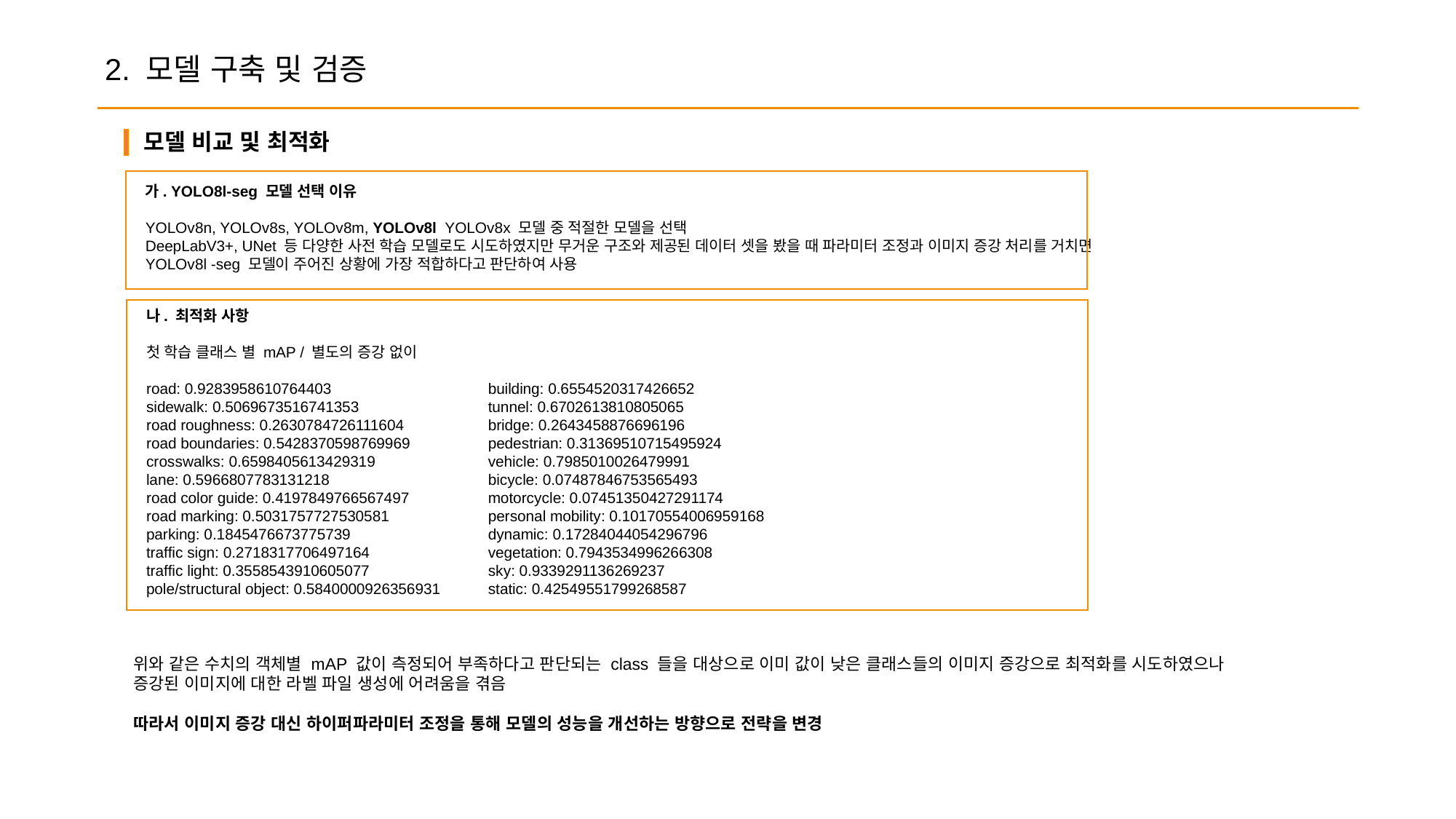

2. 모델 구축 및 검증
모델 비교 및 최적화

가. YOLO8l-seg 모델 선택 이유

YOLOv8n, YOLOv8s, YOLOv8m, YOLOv8l  YOLOv8x 모델 중 적절한 모델을 선택
DeepLabV3+, UNet 등 다양한 사전 학습 모델로도 시도하였지만 무거운 구조와 제공된 데이터 셋을 봤을 때 파라미터 조정과 이미지 증강 처리를 거치면
YOLOv8l -seg 모델이 주어진 상황에 가장 적합하다고 판단하여 사용

나. 최적화 사항

첫 학습 클래스 별 mAP / 별도의 증강 없이

road: 0.9283958610764403
sidewalk: 0.5069673516741353
road roughness: 0.2630784726111604
road boundaries: 0.5428370598769969
crosswalks: 0.6598405613429319
lane: 0.5966807783131218
road color guide: 0.4197849766567497
road marking: 0.5031757727530581
parking: 0.1845476673775739
traffic sign: 0.2718317706497164
traffic light: 0.3558543910605077
pole/structural object: 0.5840000926356931

building: 0.6554520317426652
tunnel: 0.6702613810805065
bridge: 0.2643458876696196
pedestrian: 0.31369510715495924
vehicle: 0.7985010026479991
bicycle: 0.07487846753565493
motorcycle: 0.07451350427291174
personal mobility: 0.10170554006959168
dynamic: 0.17284044054296796
vegetation: 0.7943534996266308
sky: 0.9339291136269237
static: 0.42549551799268587
위와 같은 수치의 객체별 mAP 값이 측정되어 부족하다고 판단되는 class 들을 대상으로 이미 값이 낮은 클래스들의 이미지 증강으로 최적화를 시도하였으나 증강된 이미지에 대한 라벨 파일 생성에 어려움을 겪음

따라서 이미지 증강 대신 하이퍼파라미터 조정을 통해 모델의 성능을 개선하는 방향으로 전략을 변경